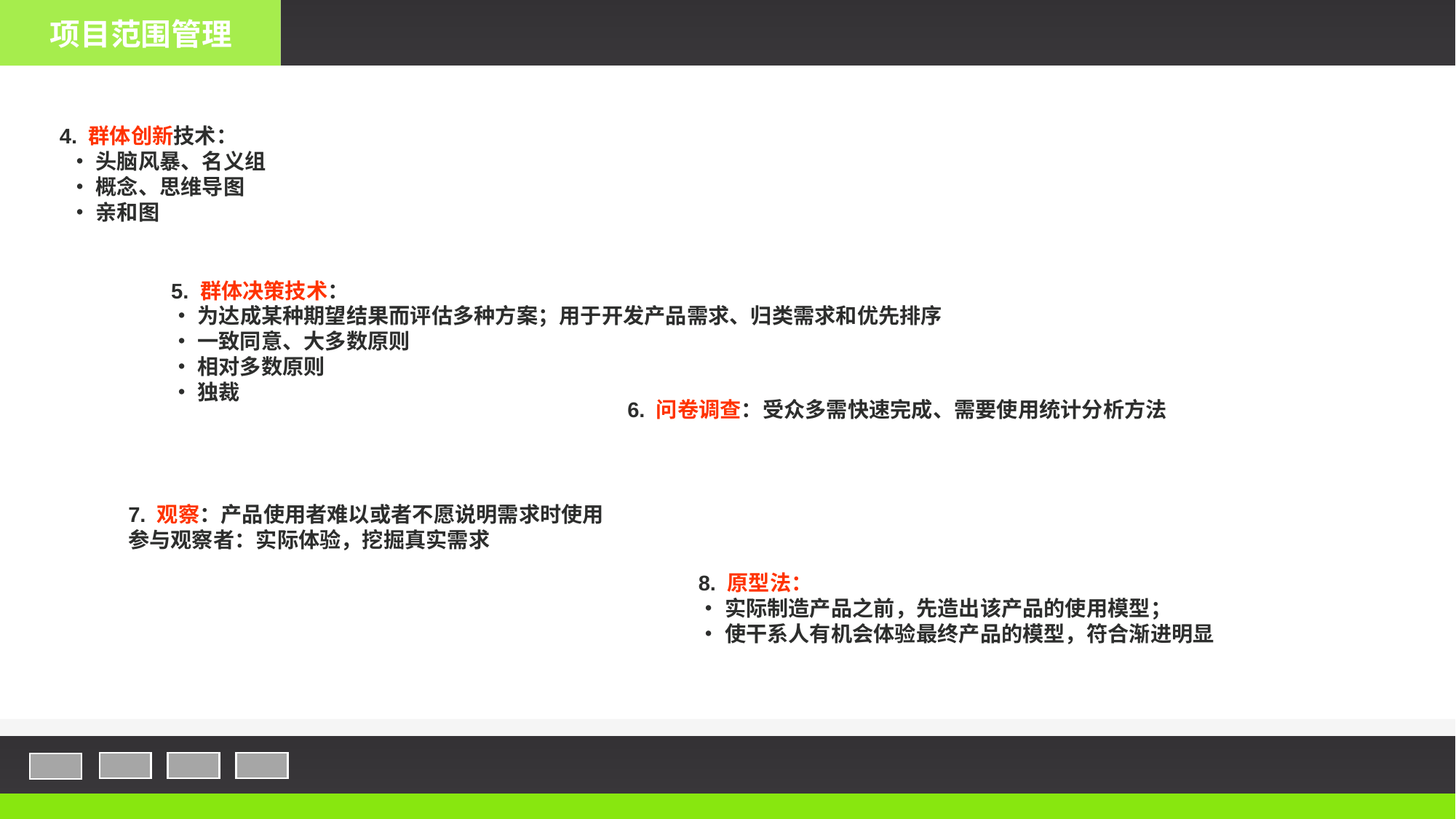

项目范围管理
4. 群体创新技术：
  •头脑风暴、名义组
  •概念、思维导图
  •亲和图
5. 群体决策技术：
•为达成某种期望结果而评估多种方案；用于开发产品需求、归类需求和优先排序
•一致同意、大多数原则
•相对多数原则
•独裁
6. 问卷调查：受众多需快速完成、需要使用统计分析方法
7. 观察：产品使用者难以或者不愿说明需求时使用
参与观察者：实际体验，挖掘真实需求
8. 原型法：
•实际制造产品之前，先造出该产品的使用模型；
•使干系人有机会体验最终产品的模型，符合渐进明显